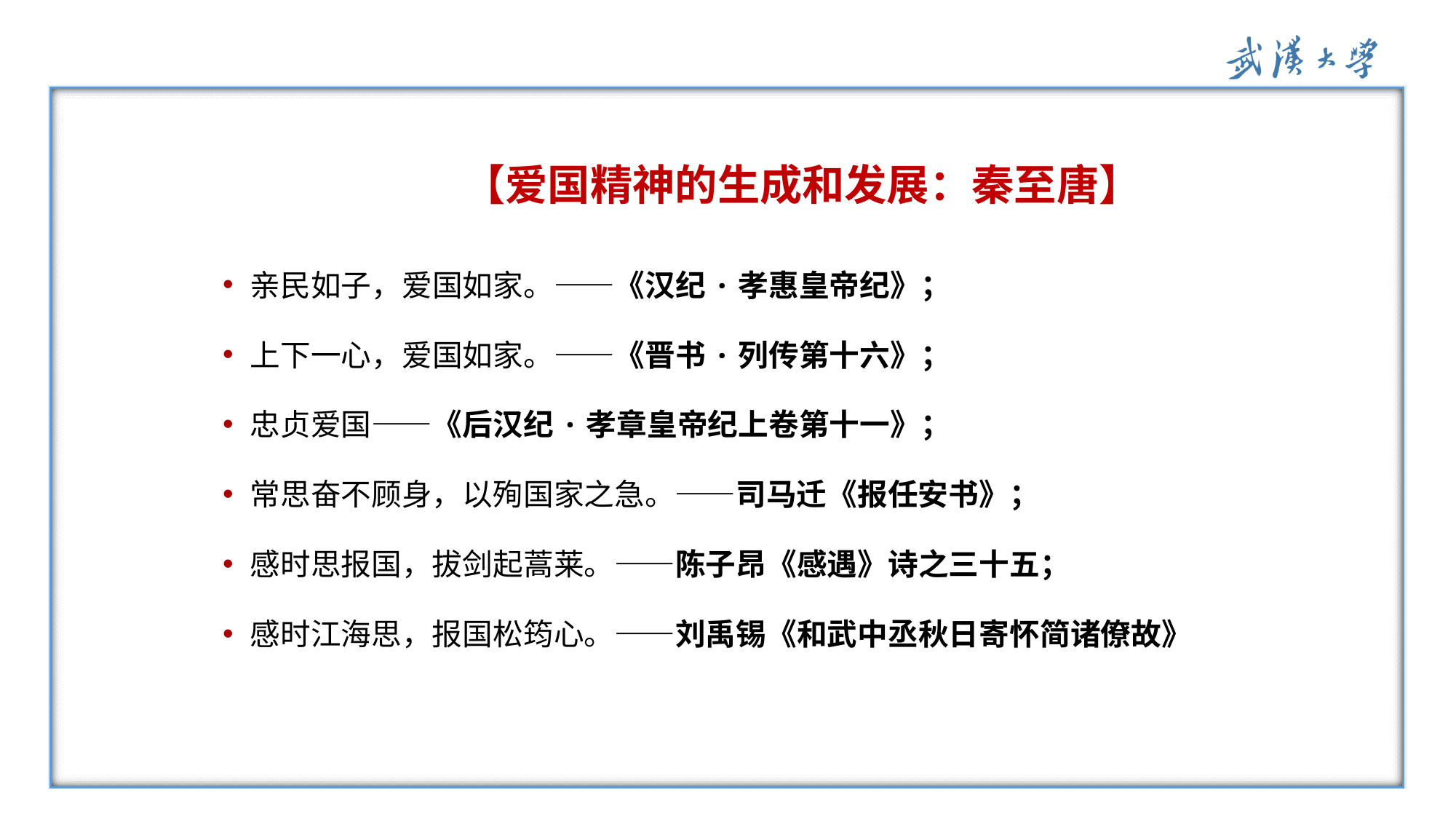

【爱国精神的生成和发展：秦至唐】
亲民如子，爱国如家。——《汉纪·孝惠皇帝纪》；
上下一心，爱国如家。——《晋书·列传第十六》；
忠贞爱国——《后汉纪·孝章皇帝纪上卷第十一》；
常思奋不顾身，以殉国家之急。——司马迁《报任安书》；
感时思报国，拔剑起蒿莱。——陈子昂《感遇》诗之三十五；
感时江海思，报国松筠心。——刘禹锡《和武中丞秋日寄怀简诸僚故》